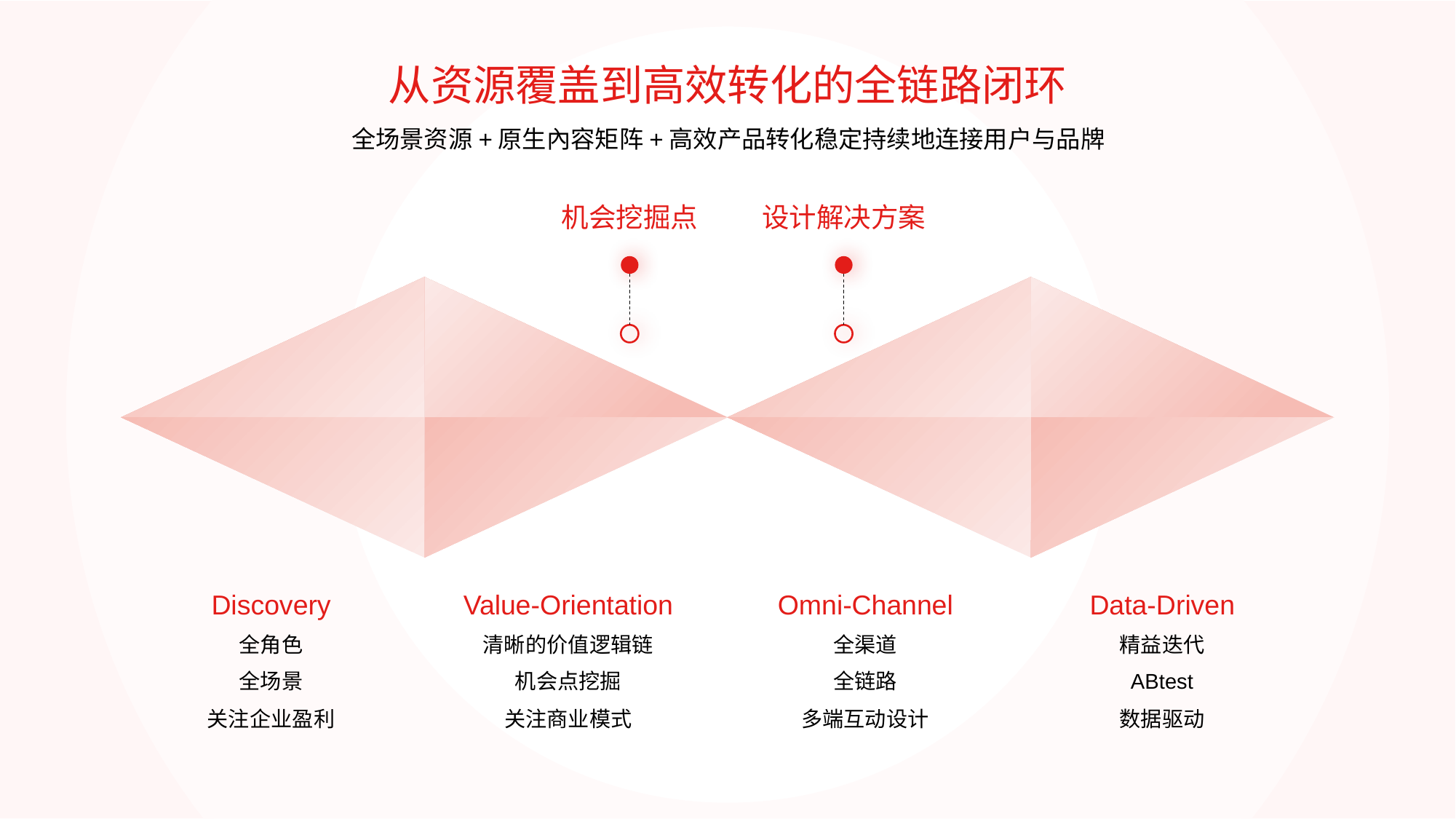

从资源覆盖到高效转化的全链路闭环
全场景资源+原生內容矩阵+高效产品转化稳定持续地连接用户与品牌
机会挖掘点
设计解决方案

Discovery
Value-Orientation
Omni-Channel
Data-Driven
全角色
清晰的价值逻辑链
全渠道
精益迭代
全场景
机会点挖掘
全链路
ABtest
关注企业盈利
关注商业模式
多端互动设计
数据驱动